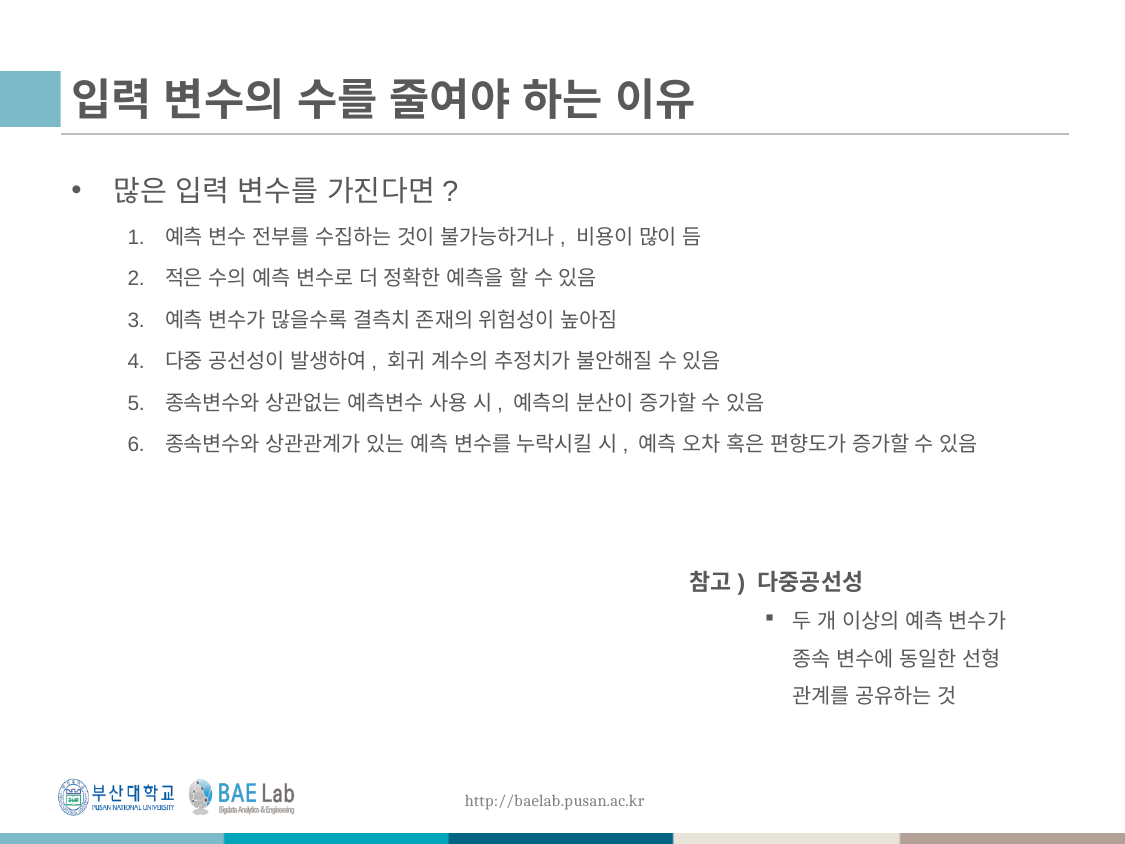

# 입력 변수의 수를 줄여야 하는 이유
많은 입력 변수를 가진다면?
예측 변수 전부를 수집하는 것이 불가능하거나, 비용이 많이 듬
적은 수의 예측 변수로 더 정확한 예측을 할 수 있음
예측 변수가 많을수록 결측치 존재의 위험성이 높아짐
다중 공선성이 발생하여, 회귀 계수의 추정치가 불안해질 수 있음
종속변수와 상관없는 예측변수 사용 시, 예측의 분산이 증가할 수 있음
종속변수와 상관관계가 있는 예측 변수를 누락시킬 시, 예측 오차 혹은 편향도가 증가할 수 있음
참고) 다중공선성
두 개 이상의 예측 변수가 종속 변수에 동일한 선형 관계를 공유하는 것
25